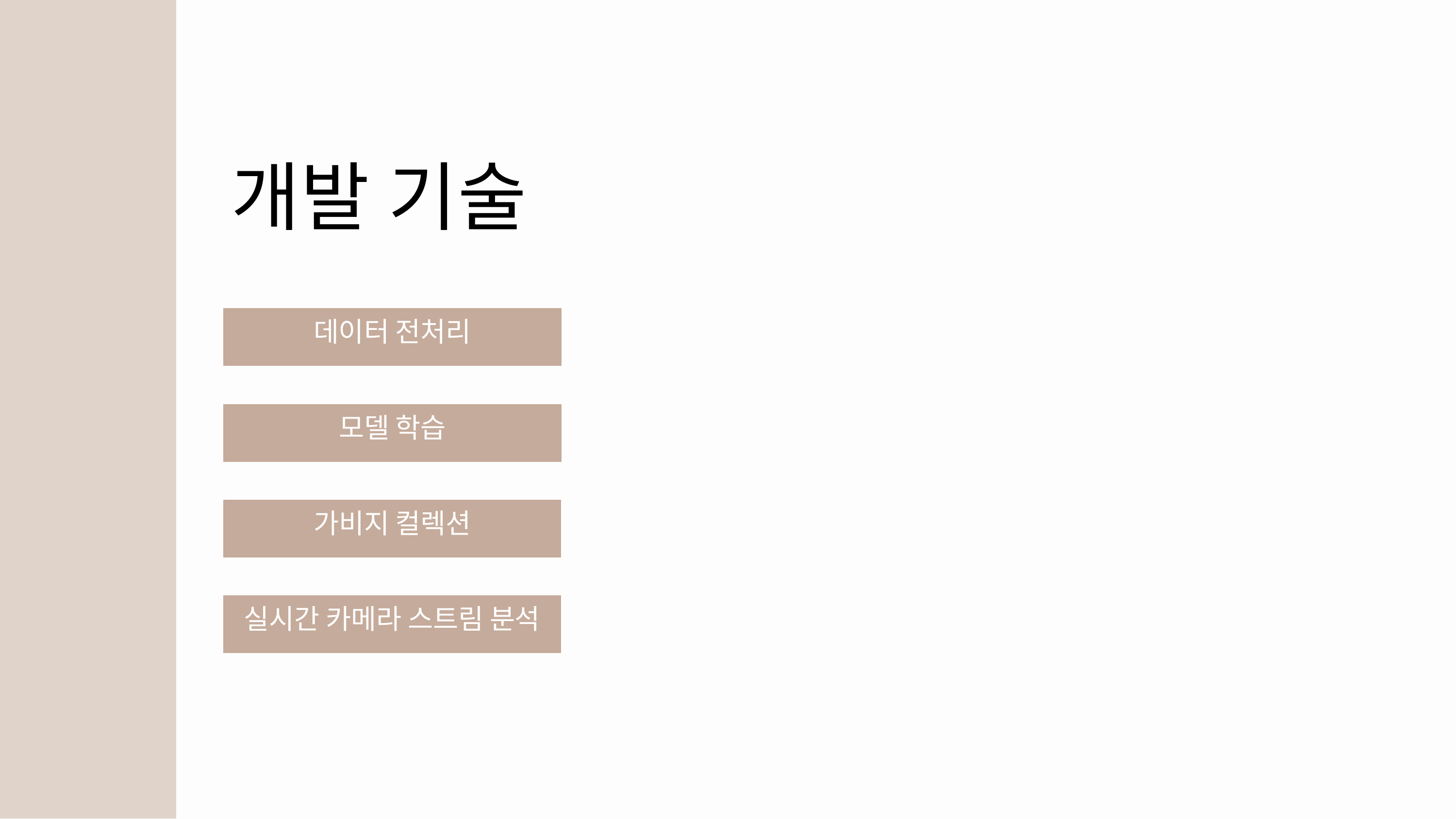

개발 기술

데이터 전처리

모델 학습

가비지 컬렉션

실시간 카메라 스트림 분석